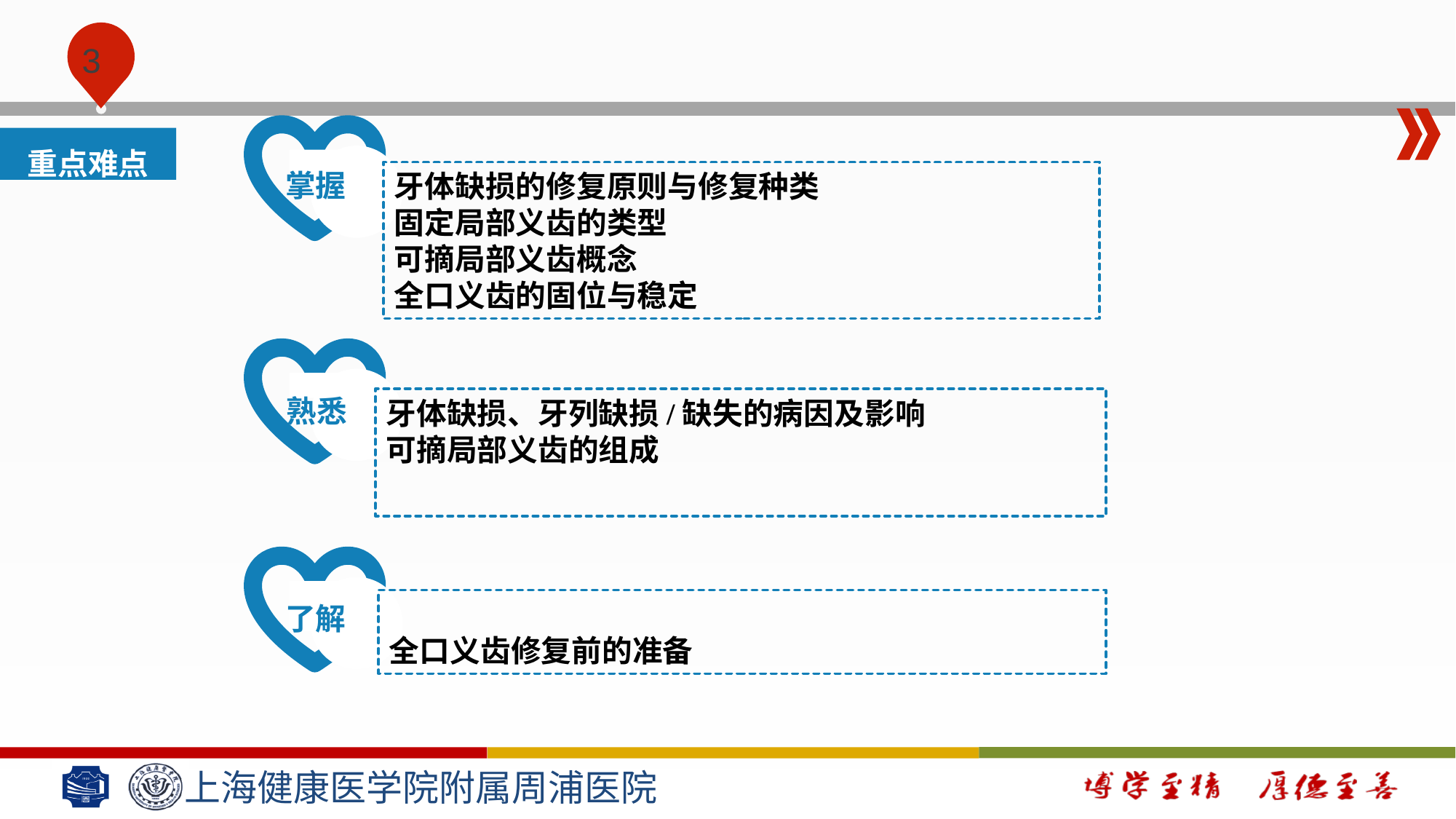

#

掌握
重点难点
牙体缺损的修复原则与修复种类
固定局部义齿的类型
可摘局部义齿概念
全口义齿的固位与稳定

熟悉
牙体缺损、牙列缺损/缺失的病因及影响
可摘局部义齿的组成

了解

全口义齿修复前的准备